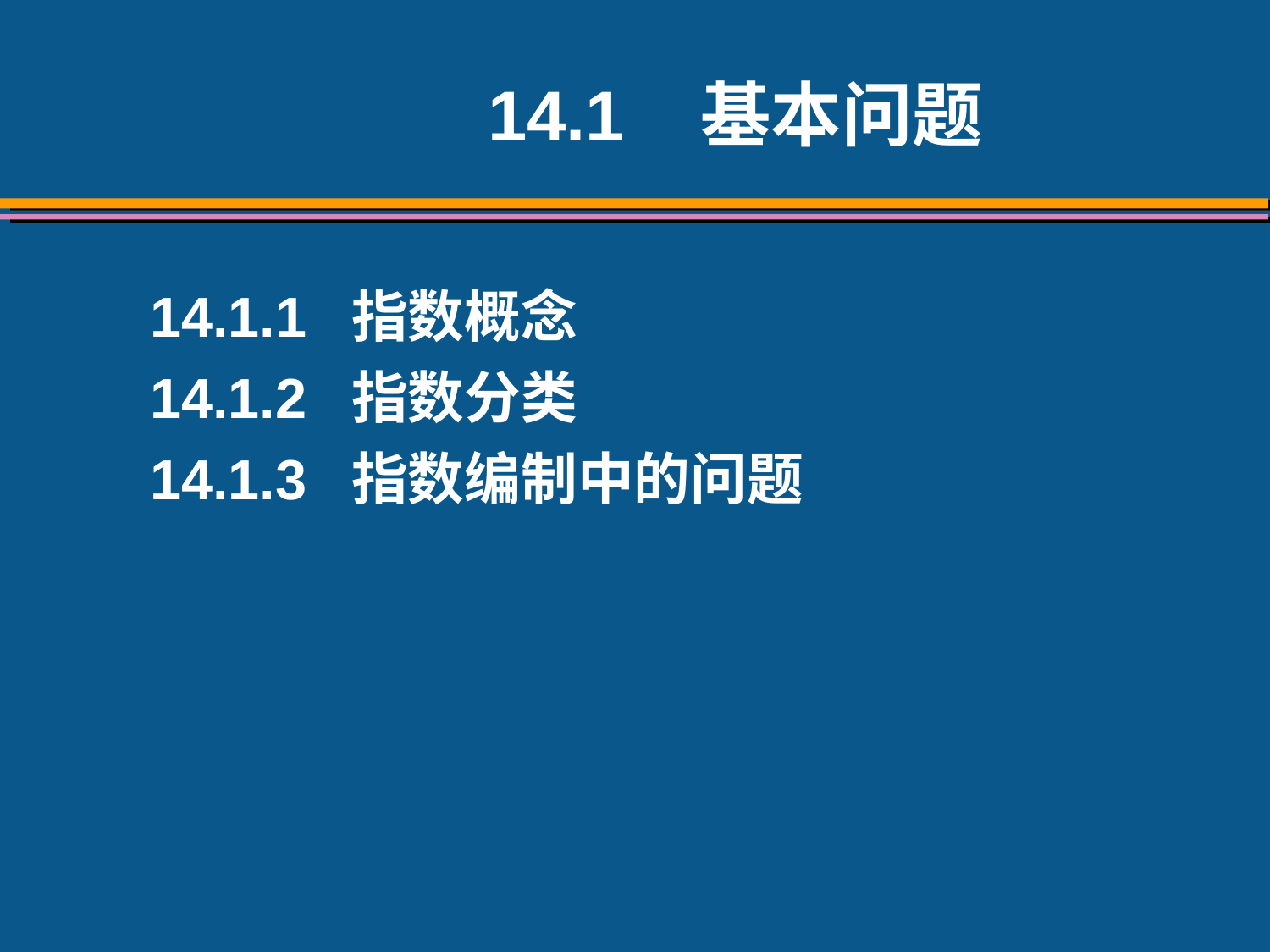

14.1   基本问题
14.1.1  指数概念
14.1.2  指数分类
14.1.3  指数编制中的问题